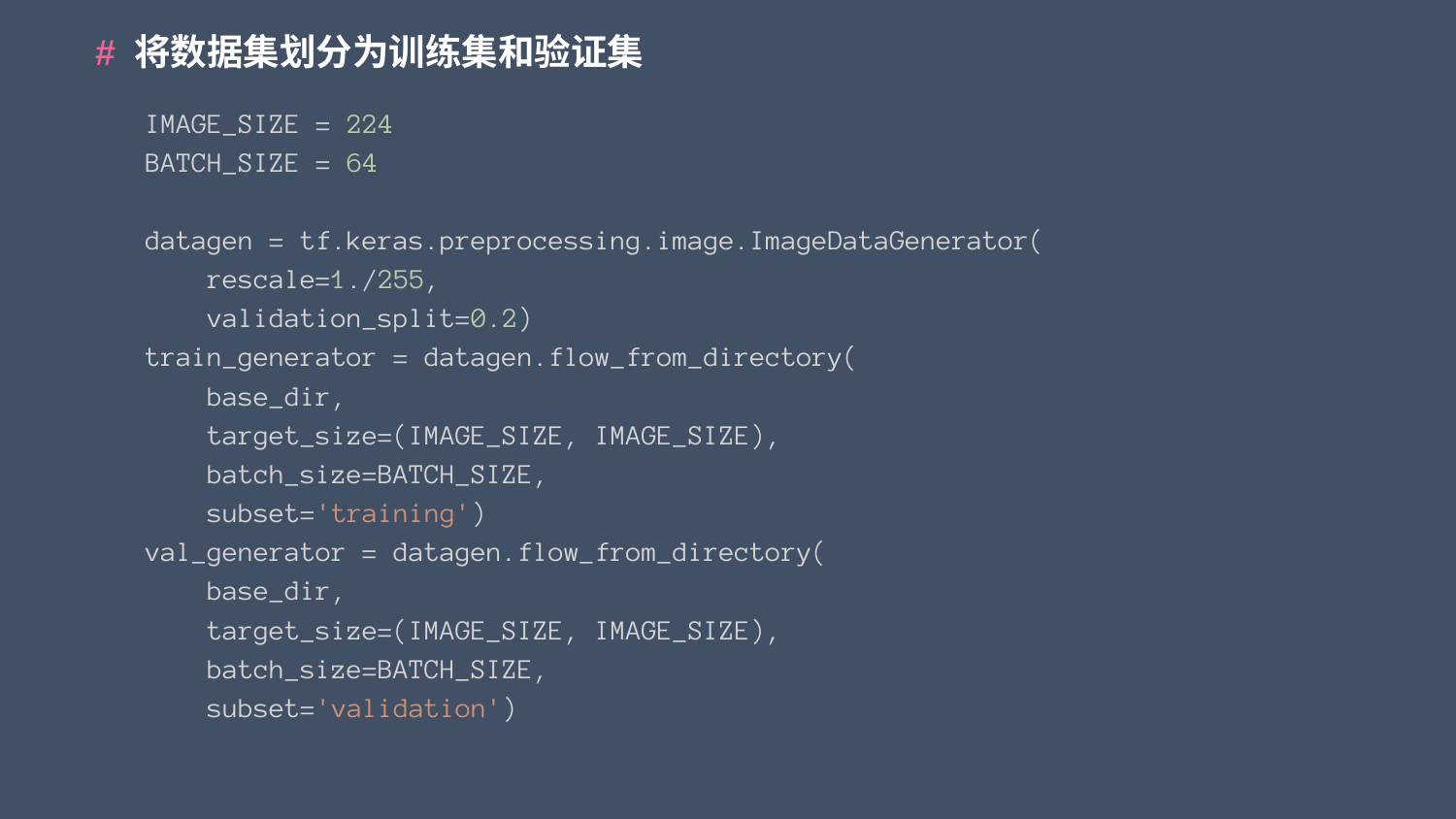

# 将数据集划分为训练集和验证集
IMAGE_SIZE = 224
BATCH_SIZE = 64
datagen = tf.keras.preprocessing.image.ImageDataGenerator(
    rescale=1./255,
    validation_split=0.2)
train_generator = datagen.flow_from_directory(
    base_dir,
    target_size=(IMAGE_SIZE, IMAGE_SIZE),
    batch_size=BATCH_SIZE,
    subset='training')
val_generator = datagen.flow_from_directory(
    base_dir,
    target_size=(IMAGE_SIZE, IMAGE_SIZE),
    batch_size=BATCH_SIZE,
    subset='validation')